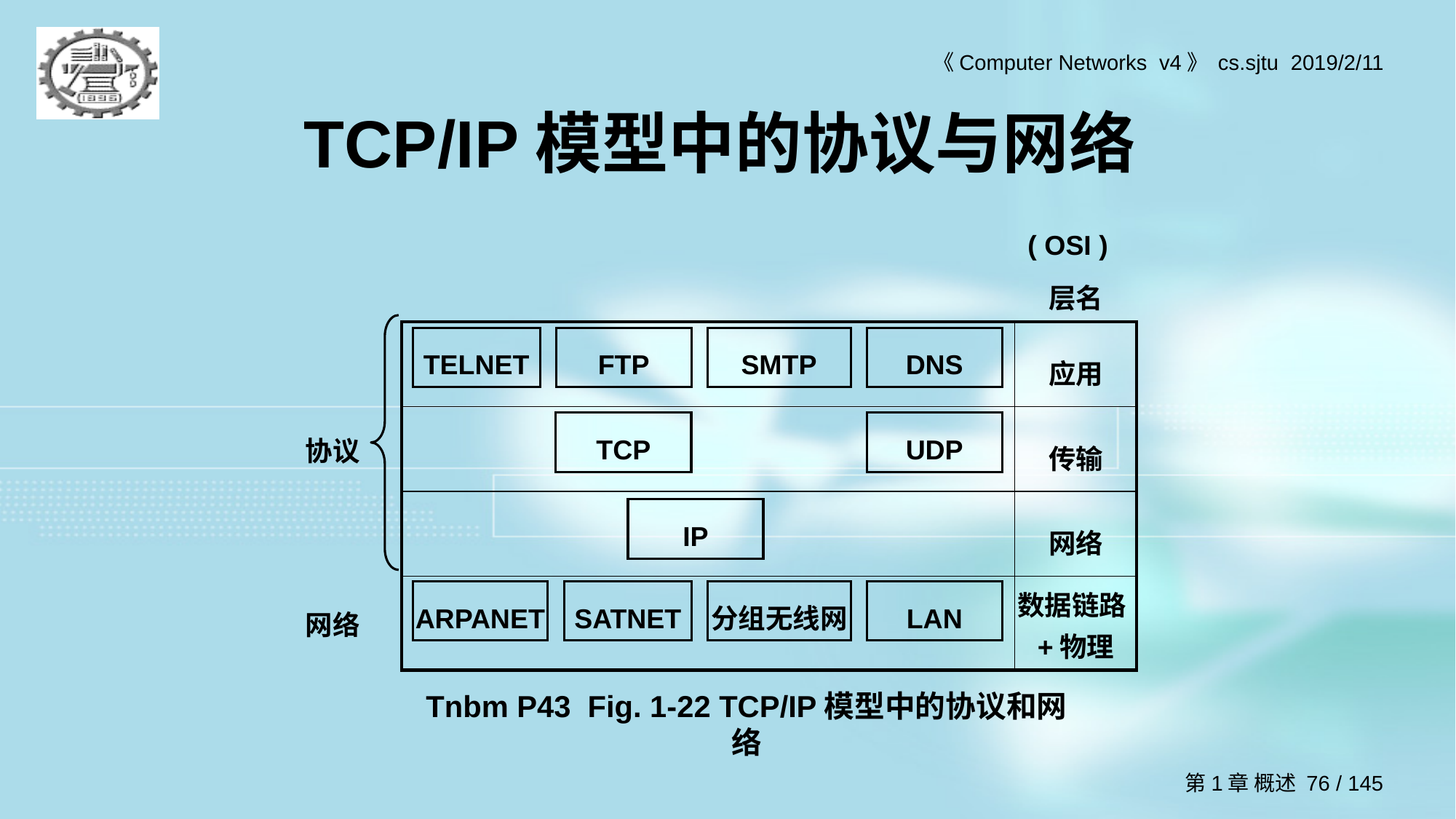

# TCP/IP模型中的协议与网络
|  |  | ( OSI ) 层名 |
| --- | --- | --- |
|  |  | 应用 |
| 协议 |  | 传输 |
|  |  | 网络 |
| 网络 |  | 数据链路+物理 |

TELNET
FTP
SMTP
DNS
TCP
UDP
IP
ARPANET
SATNET
分组无线网
LAN
Tnbm P43  Fig. 1-22 TCP/IP模型中的协议和网络